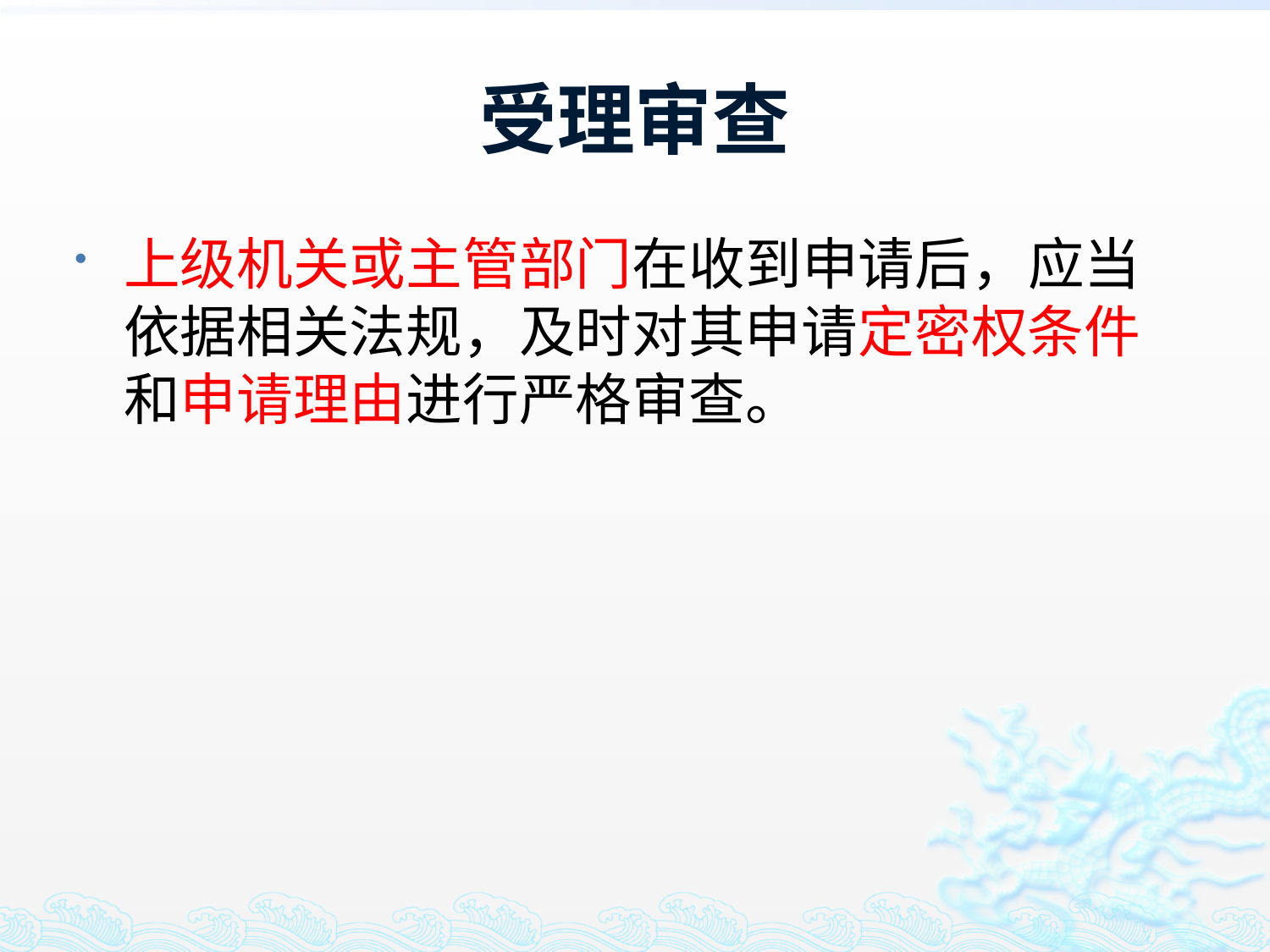

# 受理审查
上级机关或主管部门在收到申请后，应当依据相关法规，及时对其申请定密权条件和申请理由进行严格审查。